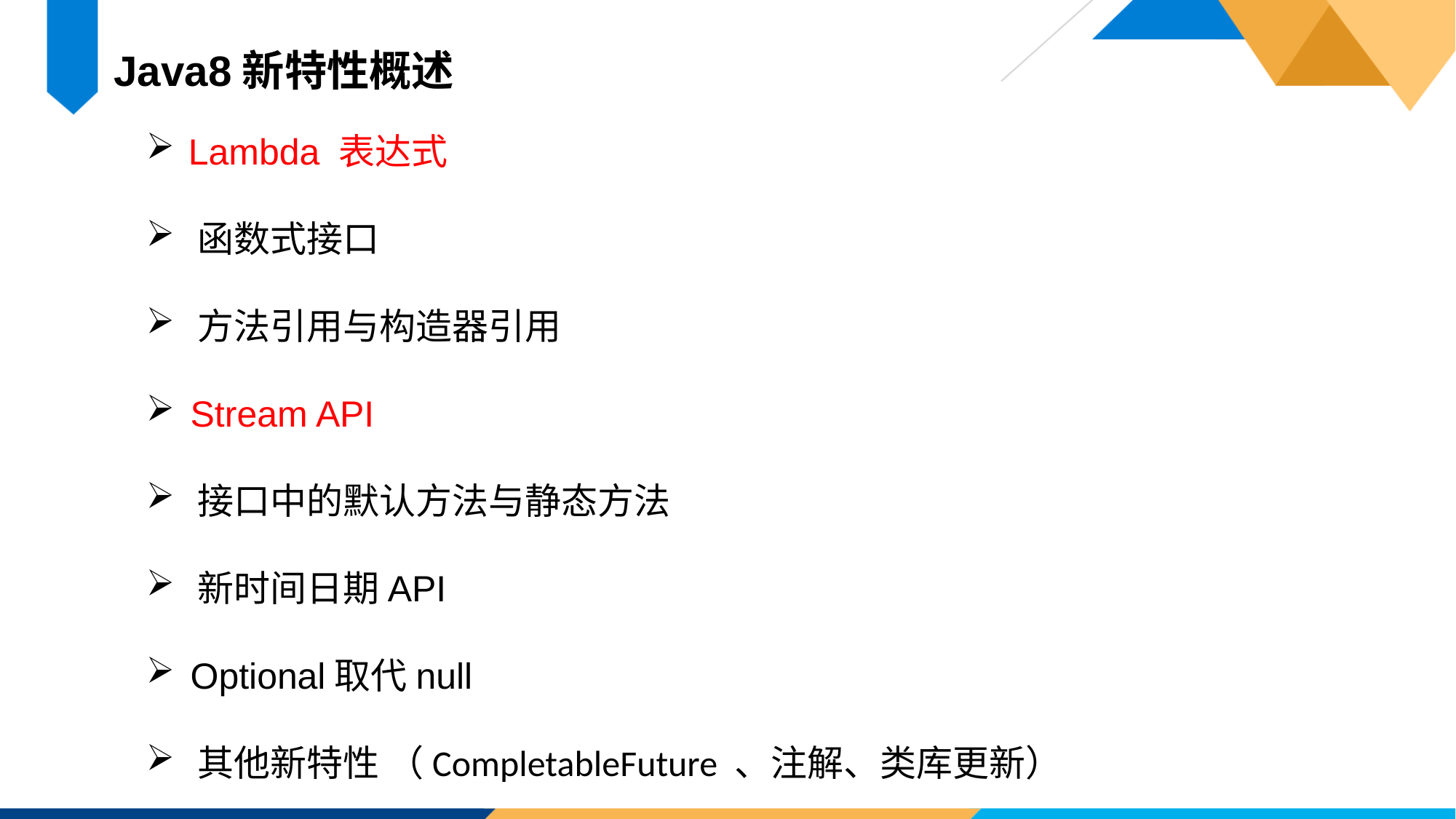

Java8新特性概述
 Lambda 表达式

 函数式接口

 方法引用与构造器引用

 Stream API

 接口中的默认方法与静态方法

 新时间日期API

 Optional取代null

 其他新特性 （CompletableFuture 、注解、类库更新）